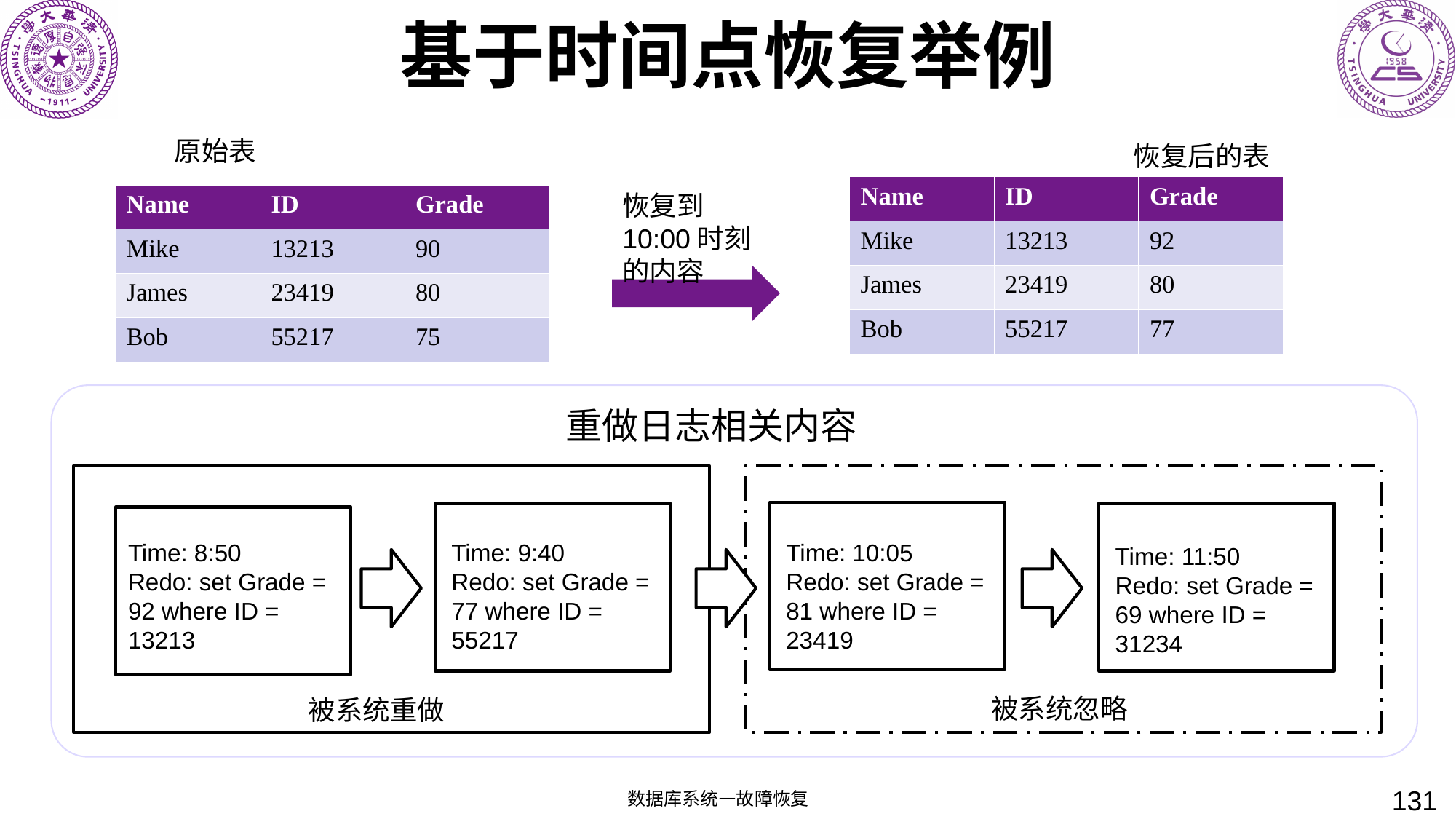

# 基于时间点恢复举例
原始表
恢复后的表
| Name | ID | Grade |
| --- | --- | --- |
| Mike | 13213 | 92 |
| James | 23419 | 80 |
| Bob | 55217 | 77 |
恢复到10:00时刻的内容
| Name | ID | Grade |
| --- | --- | --- |
| Mike | 13213 | 90 |
| James | 23419 | 80 |
| Bob | 55217 | 75 |

重做日志相关内容

Time: 8:50
Redo: set Grade = 92 where ID = 13213
Time: 9:40
Redo: set Grade = 77 where ID = 55217
Time: 10:05
Redo: set Grade = 81 where ID = 23419
Time: 11:50
Redo: set Grade = 69 where ID = 31234

被系统忽略
被系统重做
131
数据库系统—故障恢复